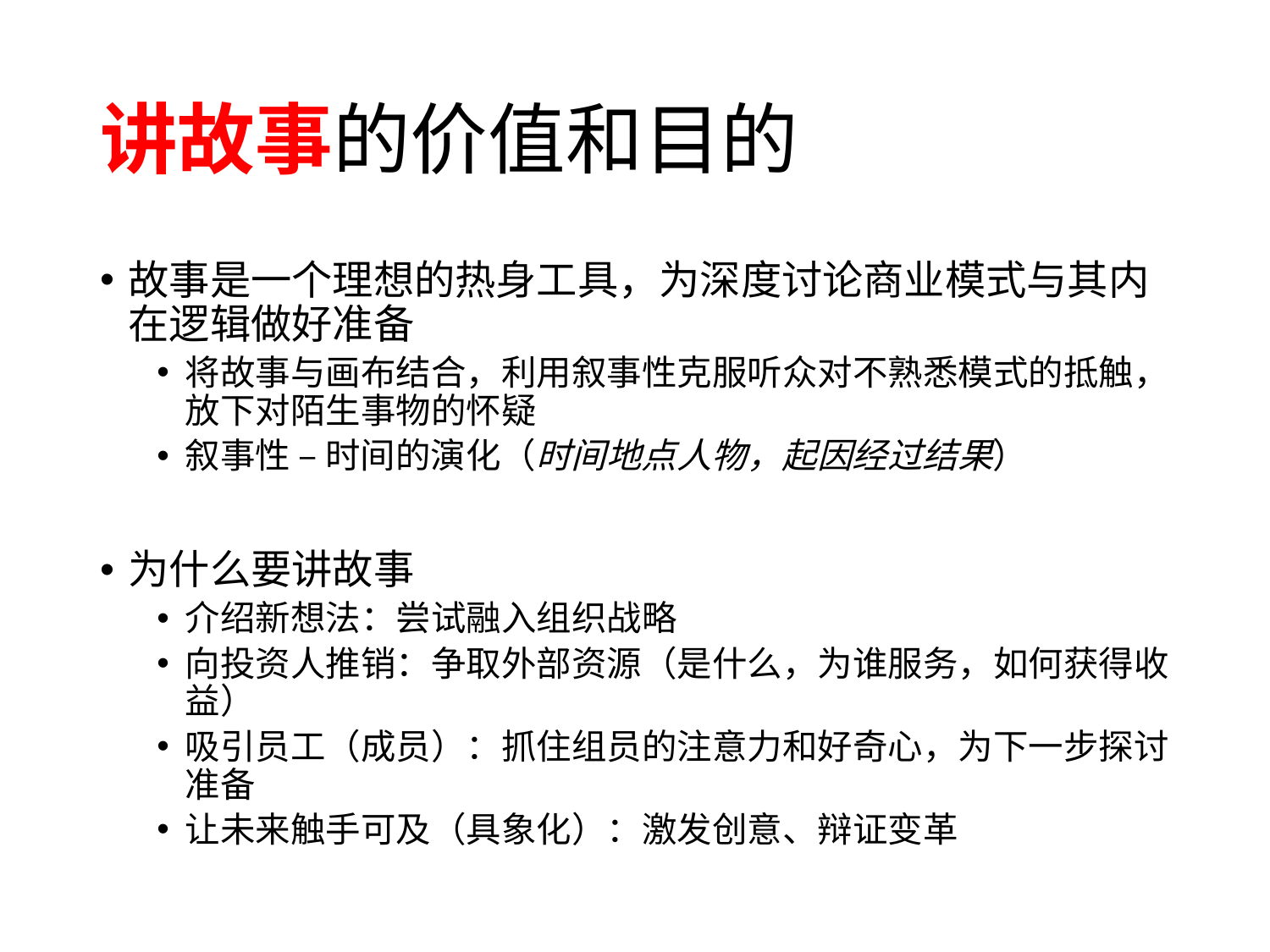

# 讲故事的价值和目的
故事是一个理想的热身工具，为深度讨论商业模式与其内在逻辑做好准备
将故事与画布结合，利用叙事性克服听众对不熟悉模式的抵触，放下对陌生事物的怀疑
叙事性 – 时间的演化（时间地点人物，起因经过结果）

为什么要讲故事
介绍新想法：尝试融入组织战略
向投资人推销：争取外部资源（是什么，为谁服务，如何获得收益）
吸引员工（成员）：抓住组员的注意力和好奇心，为下一步探讨准备
让未来触手可及（具象化）：激发创意、辩证变革